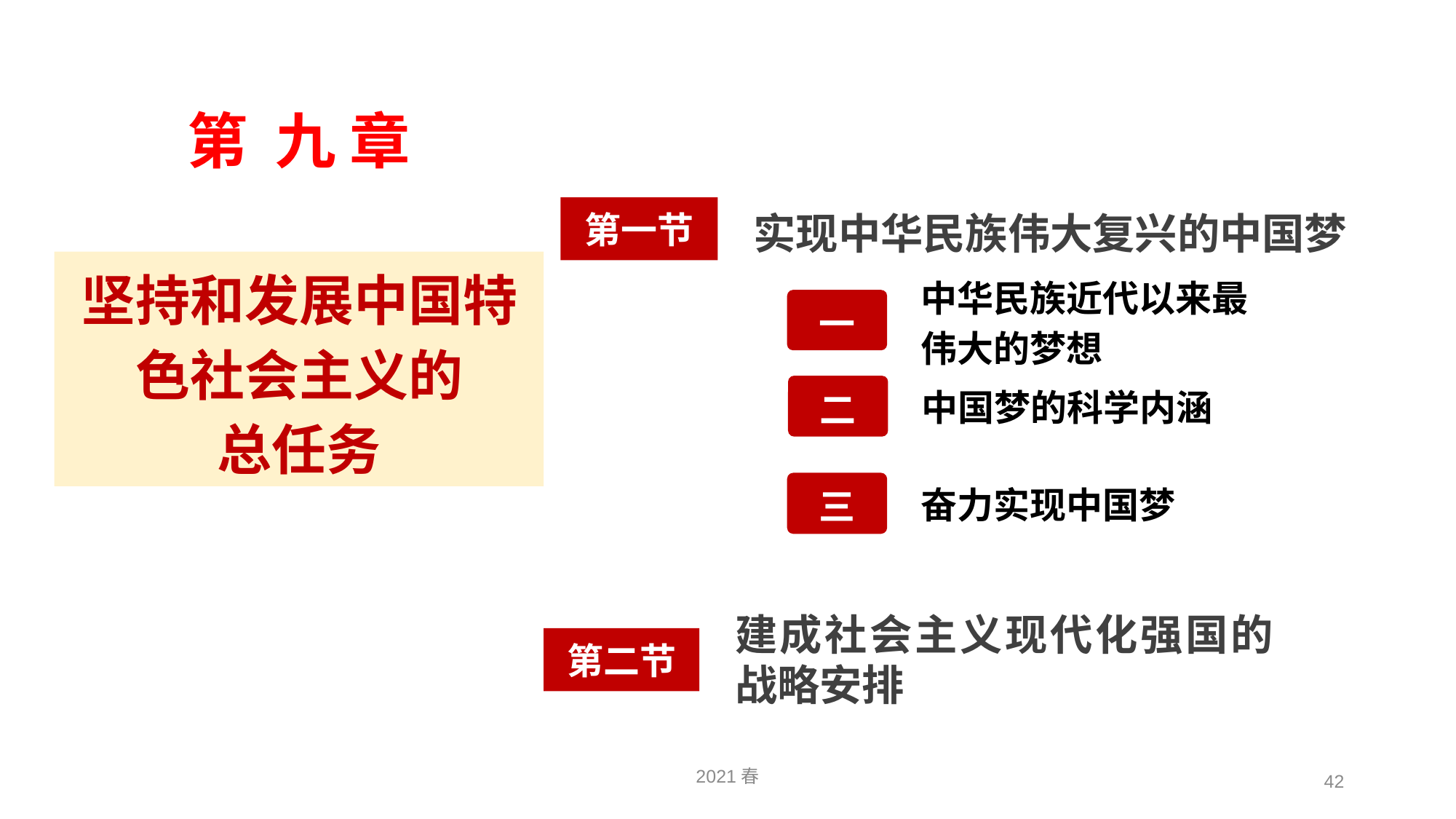

第  九 章
第一节
实现中华民族伟大复兴的中国梦
坚持和发展中国特色社会主义的
总任务
中华民族近代以来最伟大的梦想
一

中国梦的科学内涵
二

奋力实现中国梦
三

建成社会主义现代化强国的战略安排
第二节
2021春
42